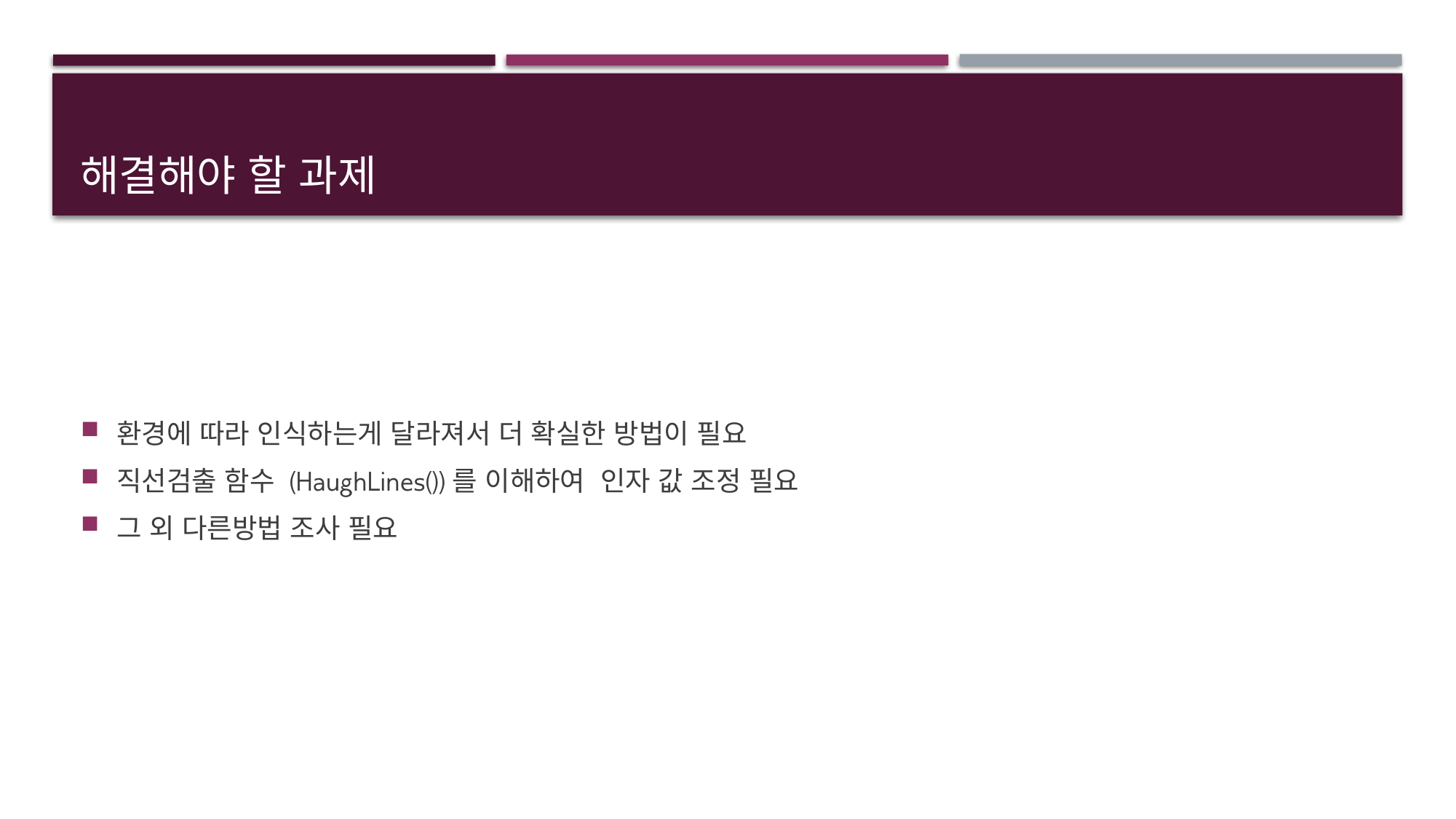

# 해결해야 할 과제
환경에 따라 인식하는게 달라져서 더 확실한 방법이 필요
직선검출 함수 (HaughLines())를 이해하여  인자 값 조정 필요
그 외 다른방법 조사 필요